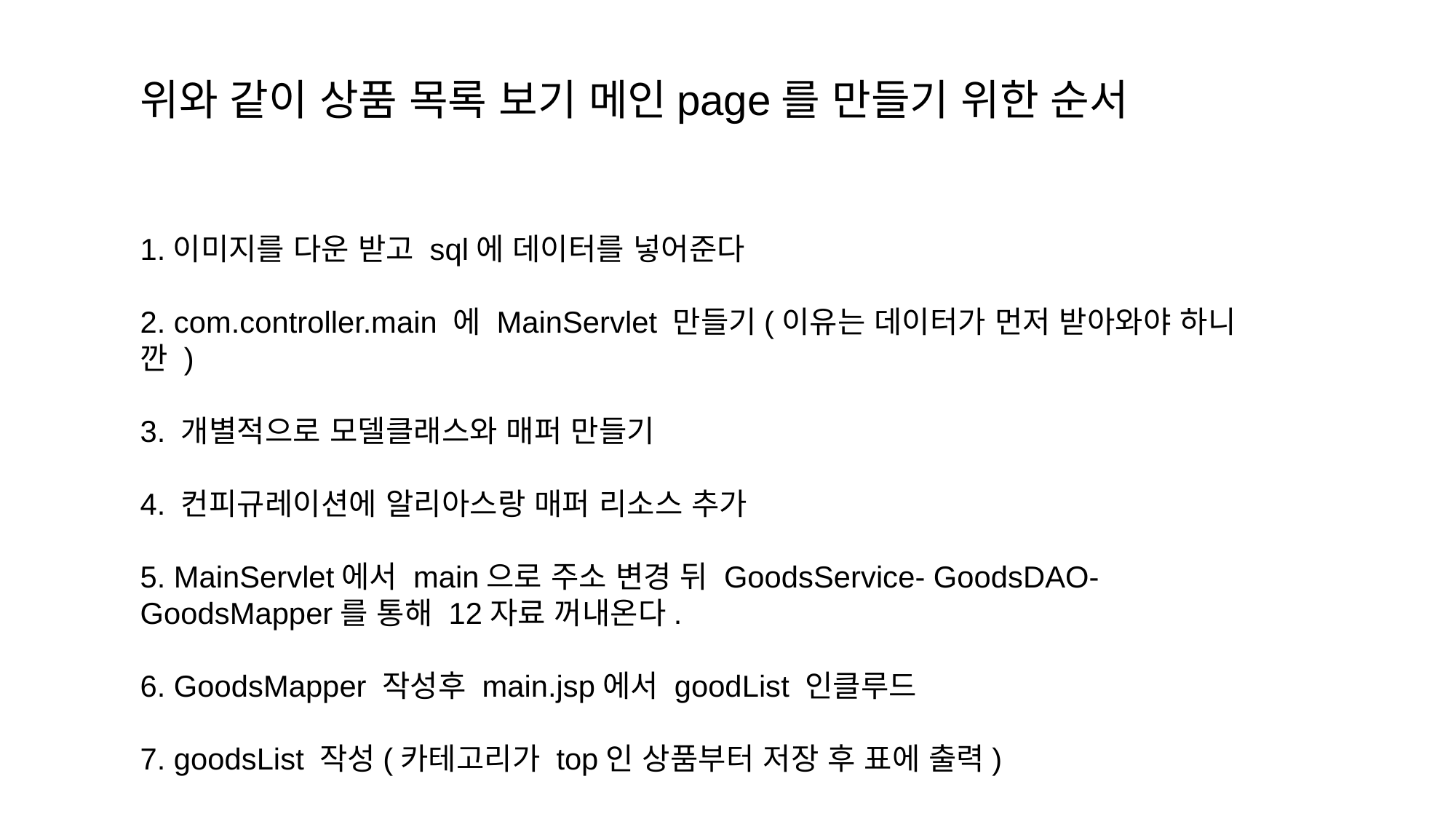

위와 같이 상품 목록 보기 메인page를 만들기 위한 순서

1.이미지를 다운 받고 sql에 데이터를 넣어준다

2. com.controller.main 에 MainServlet 만들기(이유는 데이터가 먼저 받아와야 하니깐 )

3. 개별적으로 모델클래스와 매퍼 만들기

4. 컨피규레이션에 알리아스랑 매퍼 리소스 추가

5. MainServlet에서 main으로 주소 변경 뒤 GoodsService- GoodsDAO-GoodsMapper를 통해 12자료 꺼내온다.

6. GoodsMapper 작성후 main.jsp에서 goodList 인클루드

7. goodsList 작성(카테고리가 top인 상품부터 저장 후 표에 출력)